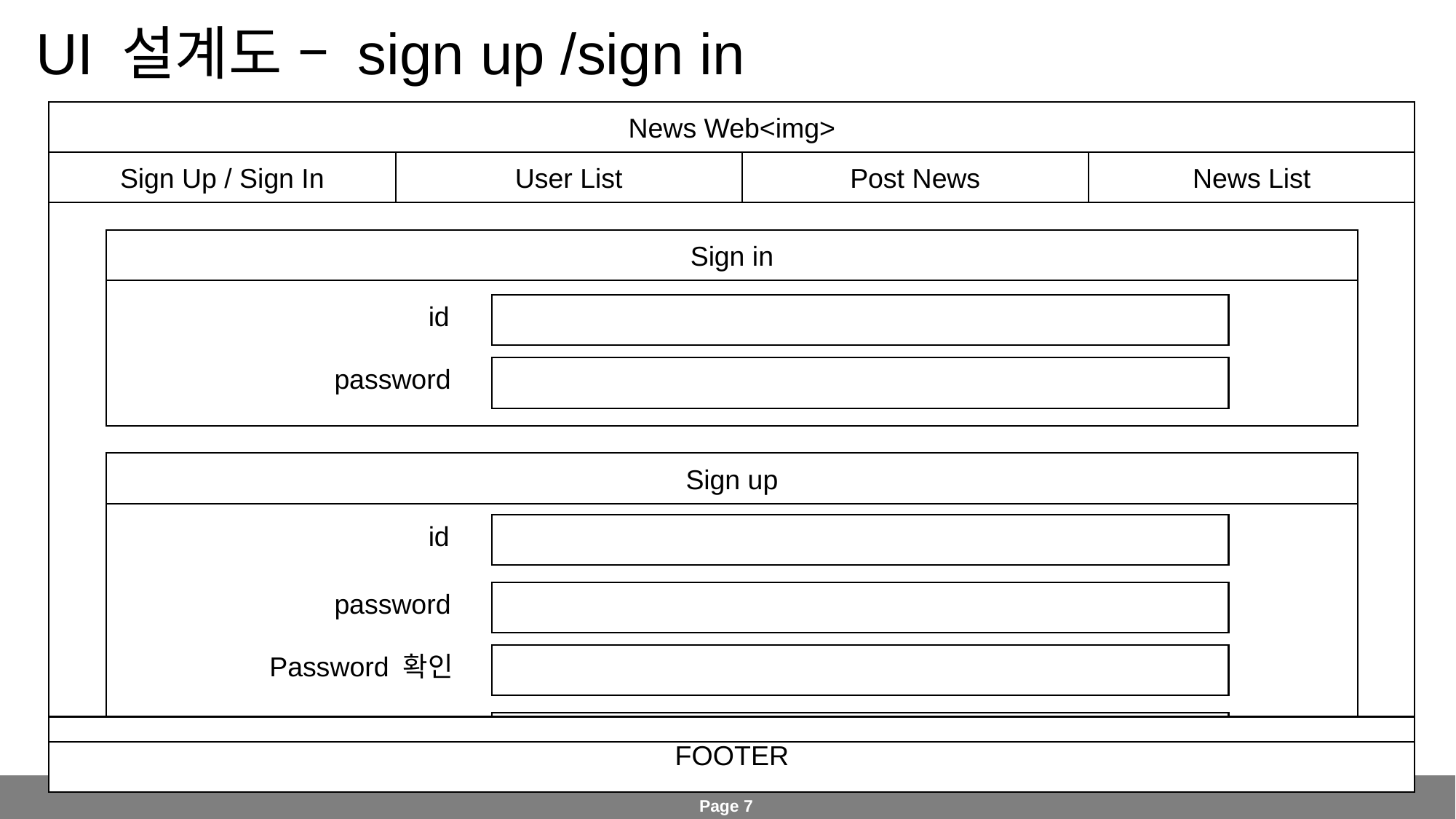

# UI 설계도 – sign up /sign in

News Web<img>
Sign Up / Sign In
User List
Post News
News List

Sign in
id

password

Sign up
id

password

Password 확인

name

FOOTER